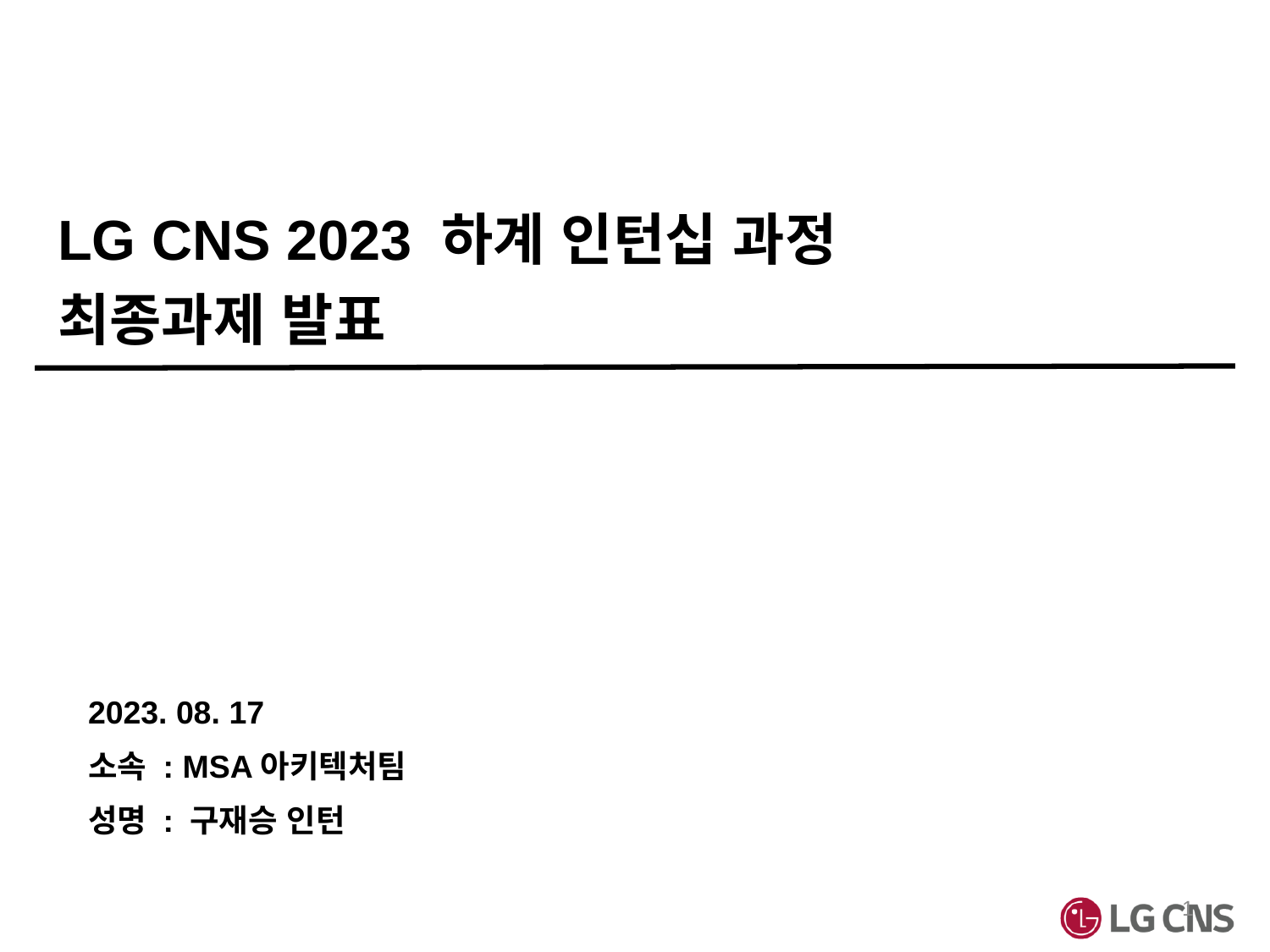

# LG CNS 2023 하계 인턴십 과정 최종과제 발표
2023. 08. 17
소속 : MSA아키텍처팀
성명 : 구재승 인턴
1